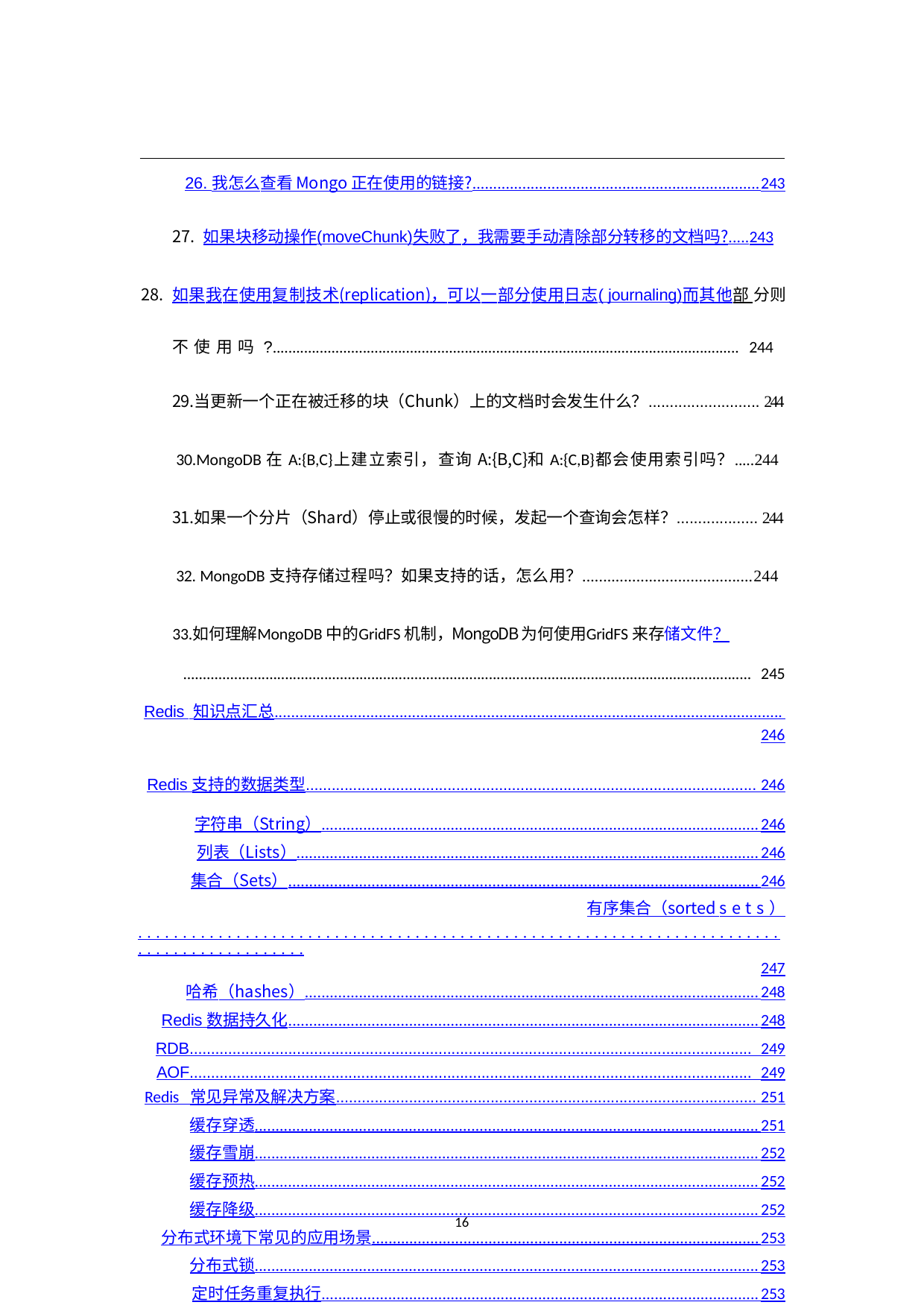

26. 我怎么查看 Mongo 正在使用的链接?.....................................................................243

如果块移动操作(moveChunk)失败了，我需要手动清除部分转移的文档吗?.....243
如果我在使用复制技术(replication)，可以一部分使用日志( journaling)而其他部 分则不使用吗?....................................................................................................................... 244  29.当更新一个正在被迁移的块（Chunk）上的文档时会发生什么？.......................... 244  30.MongoDB 在 A:{B,C}上建立索引，查询 A:{B,C}和 A:{C,B}都会使用索引吗？.....244  31.如果一个分片（Shard）停止或很慢的时候，发起一个查询会怎样？................... 244  32. MongoDB 支持存储过程吗？如果支持的话，怎么用？.........................................244  33.如何理解MongoDB 中的GridFS 机制，MongoDB 为何使用GridFS 来存储文件？
.................................................................................................................................................  245

Redis  知识点汇总..........................................................................................................................246

Redis 支持的数据类型......................................................................................................... 246
字符串（String）.........................................................................................................246
列表（Lists）...............................................................................................................246
集合（Sets）.................................................................................................................246
有序集合（sorted sets）...........................................................................................247
哈希（hashes）.............................................................................................................248
Redis 数据持久化.................................................................................................................248
RDB...................................................................................................................................  249
AOF...................................................................................................................................  249
Redis   常见异常及解决方案.................................................................................................. 251
缓存穿透.........................................................................................................................251
缓存雪崩.........................................................................................................................252
缓存预热.........................................................................................................................252
缓存降级.........................................................................................................................252
分布式环境下常见的应用场景.............................................................................................253
分布式锁.........................................................................................................................253
定时任务重复执行.........................................................................................................253
避免用户重复下单.........................................................................................................253
分布式自增 ID...............................................................................................................255
Redis 集群模式.....................................................................................................................255
16